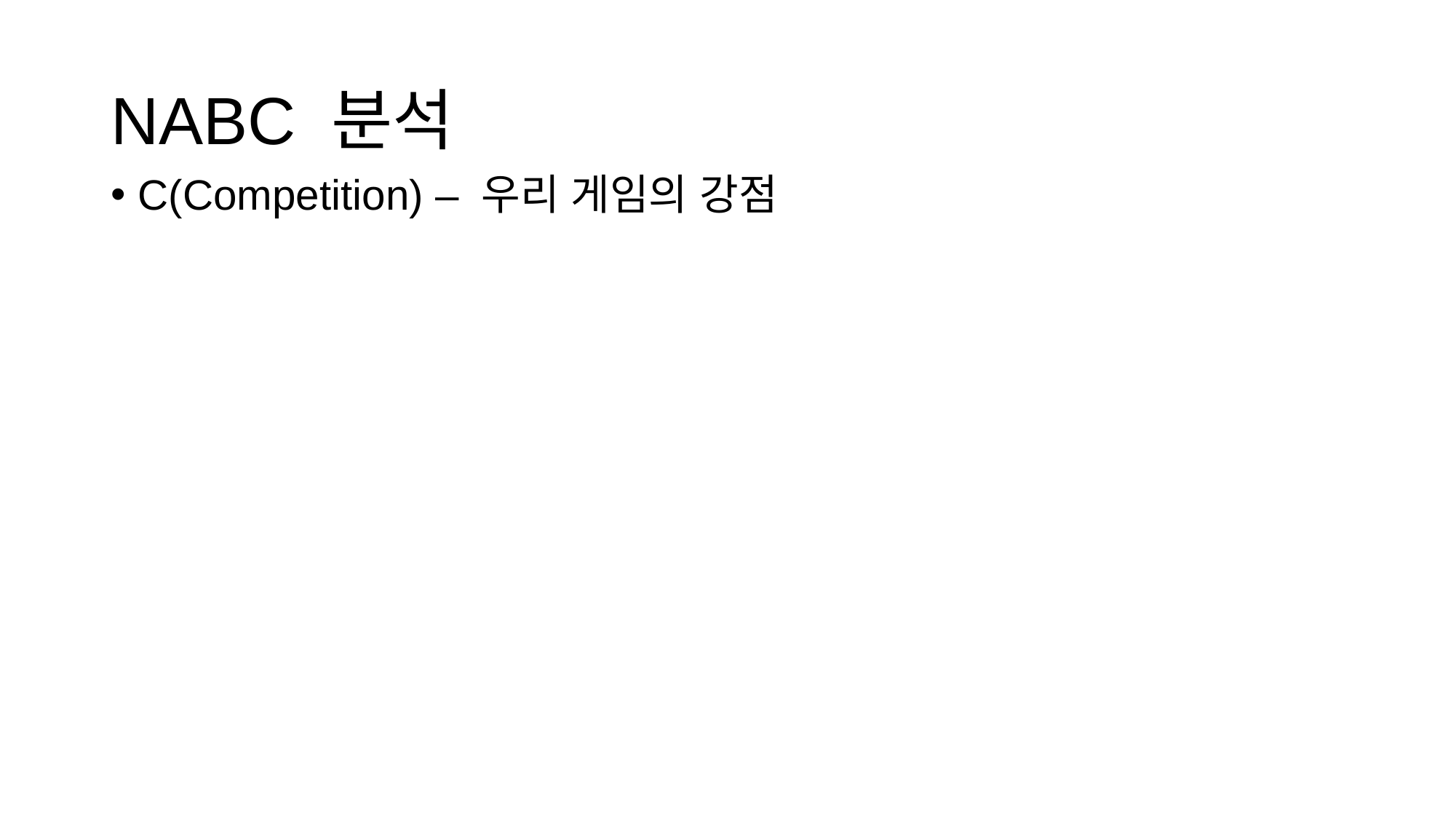

# NABC 분석
C(Competition) – 우리 게임의 강점